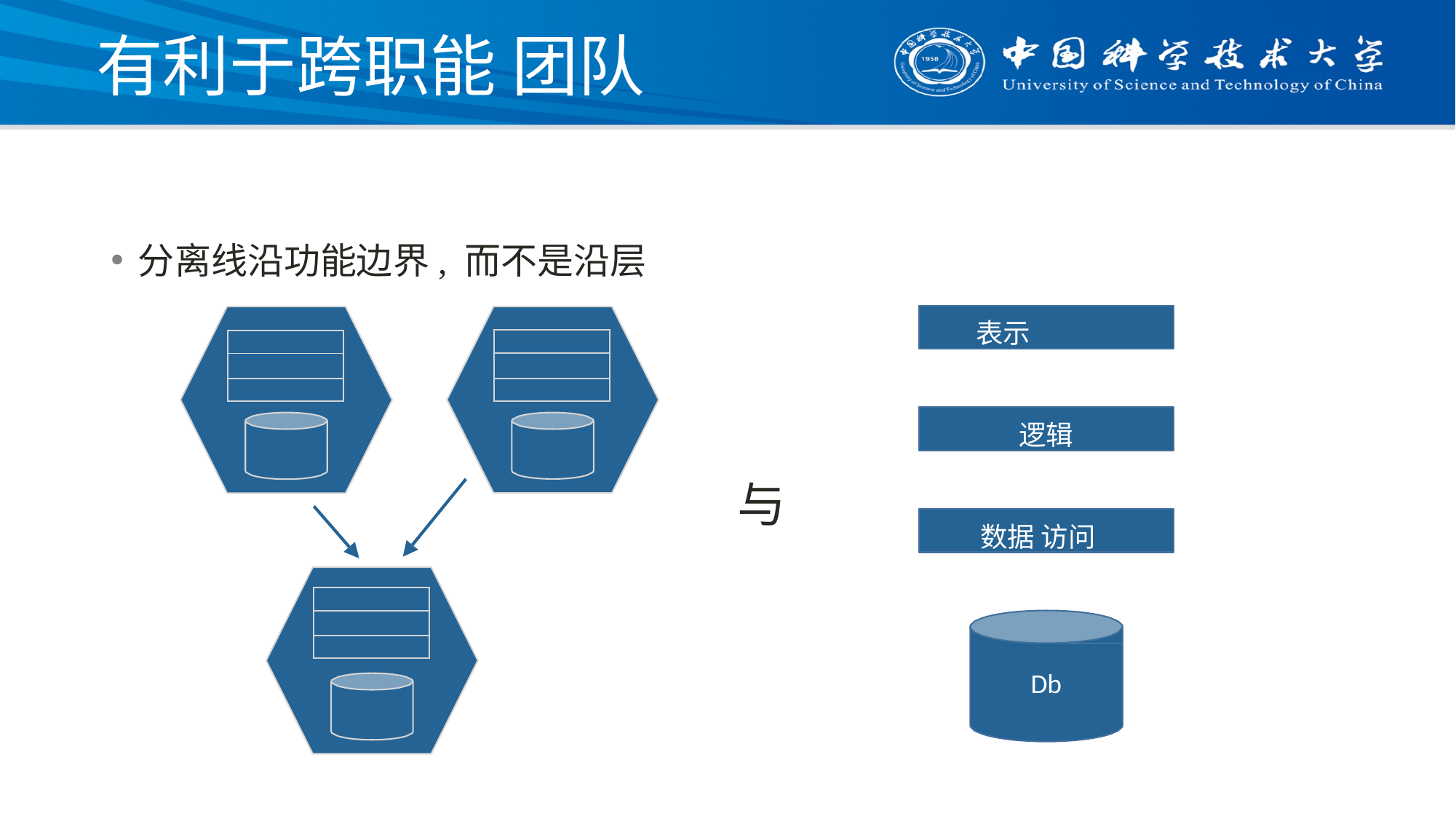

# 有利于跨职能 团队
分离线沿功能边界, 而不是沿层
表示

|  |
| --- |
|  |
|  |
|  |
| --- |
|  |
|  |

逻辑

与

数据 访问

|  |
| --- |
|  |
|  |

Db